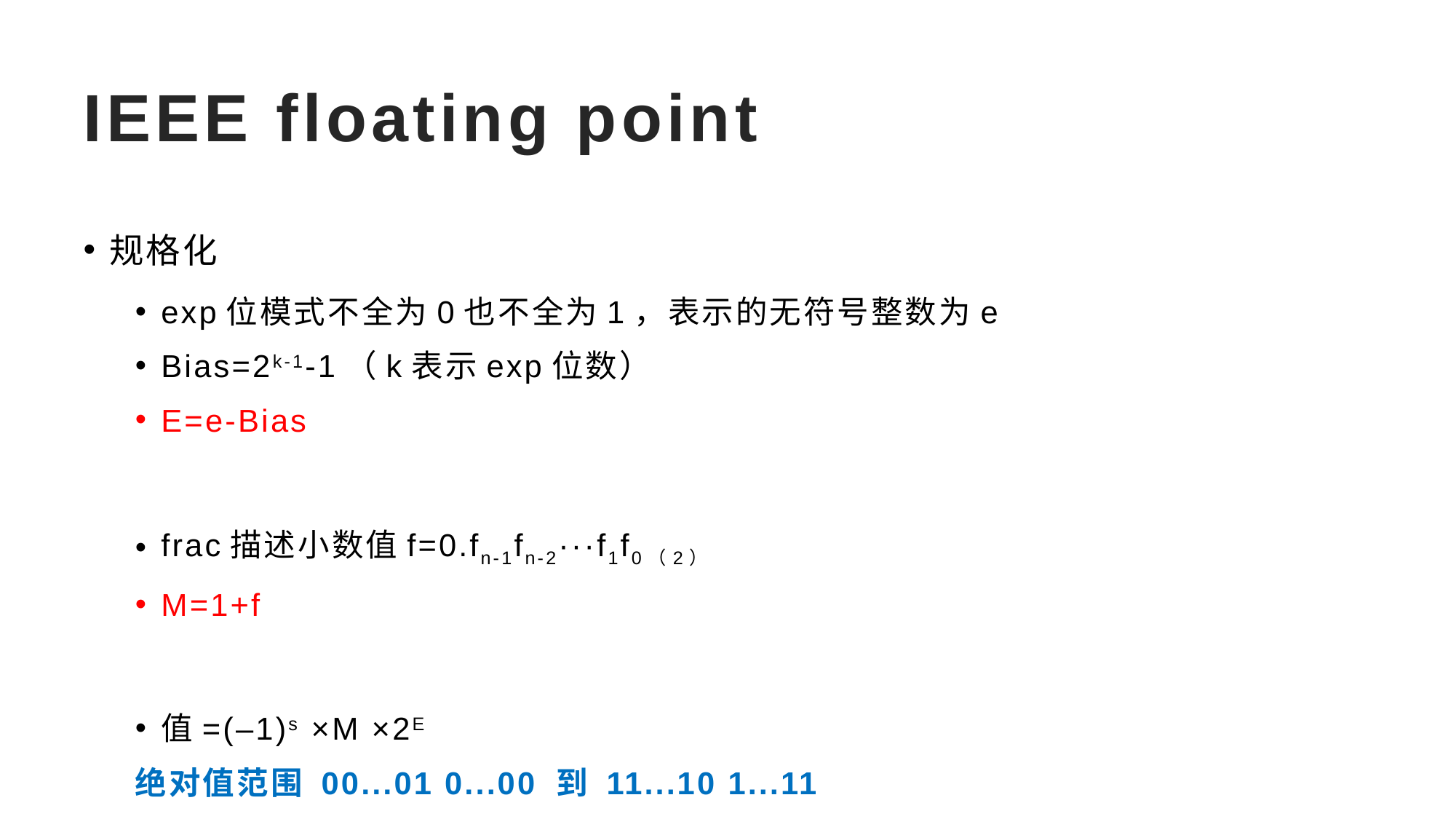

# IEEE floating point
规格化
exp位模式不全为0也不全为1，表示的无符号整数为e
Bias=2k-1-1（k表示exp位数）
E=e-Bias

frac描述小数值f=0.fn-1fn-2···f1f0（2）
M=1+f

值=(–1)s ×M ×2E
绝对值范围 00...01 0...00 到 11...10 1...11